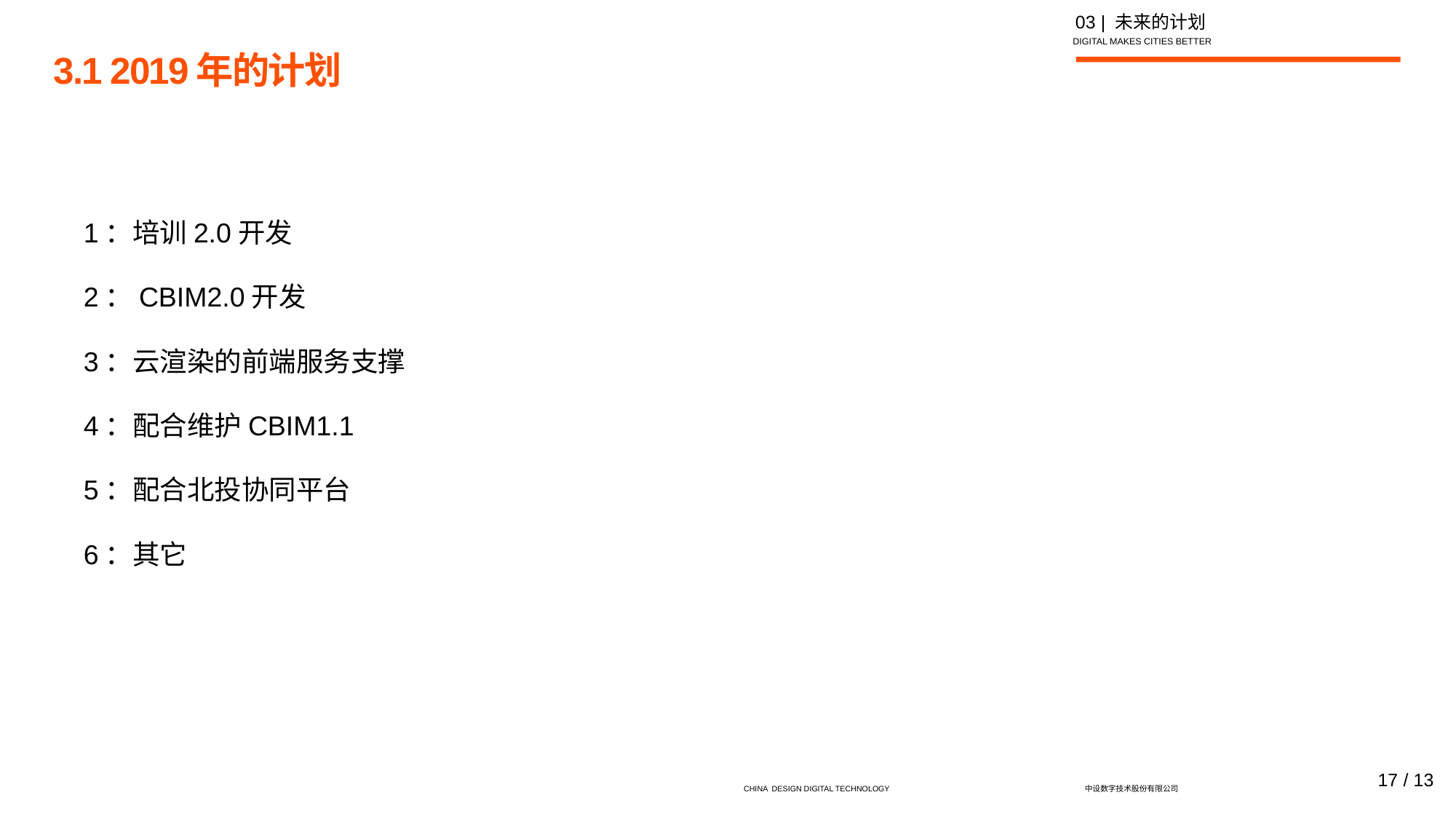

03 | 未来的计划
# 3.1 2019年的计划
1：培训2.0开发
2：CBIM2.0开发
3：云渲染的前端服务支撑
4：配合维护CBIM1.1
5：配合北投协同平台
6：其它